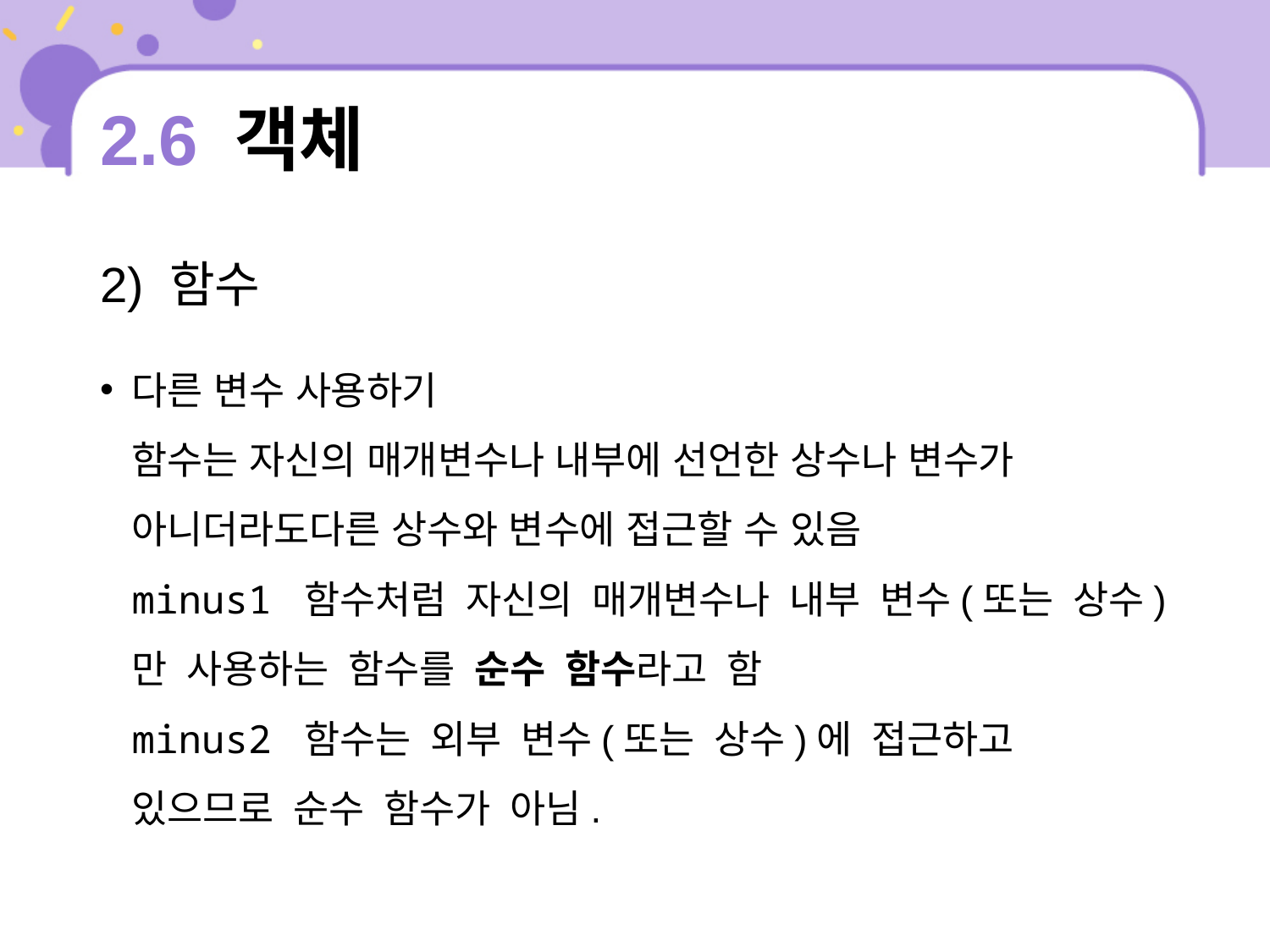

# 2.6 객체
2) 함수
다른 변수 사용하기
함수는 자신의 매개변수나 내부에 선언한 상수나 변수가 아니더라도다른 상수와 변수에 접근할 수 있음
minus1 함수처럼 자신의 매개변수나 내부 변수(또는 상수)만 사용하는 함수를 순수 함수라고 함
minus2 함수는 외부 변수(또는 상수)에 접근하고 있으므로 순수 함수가 아님.